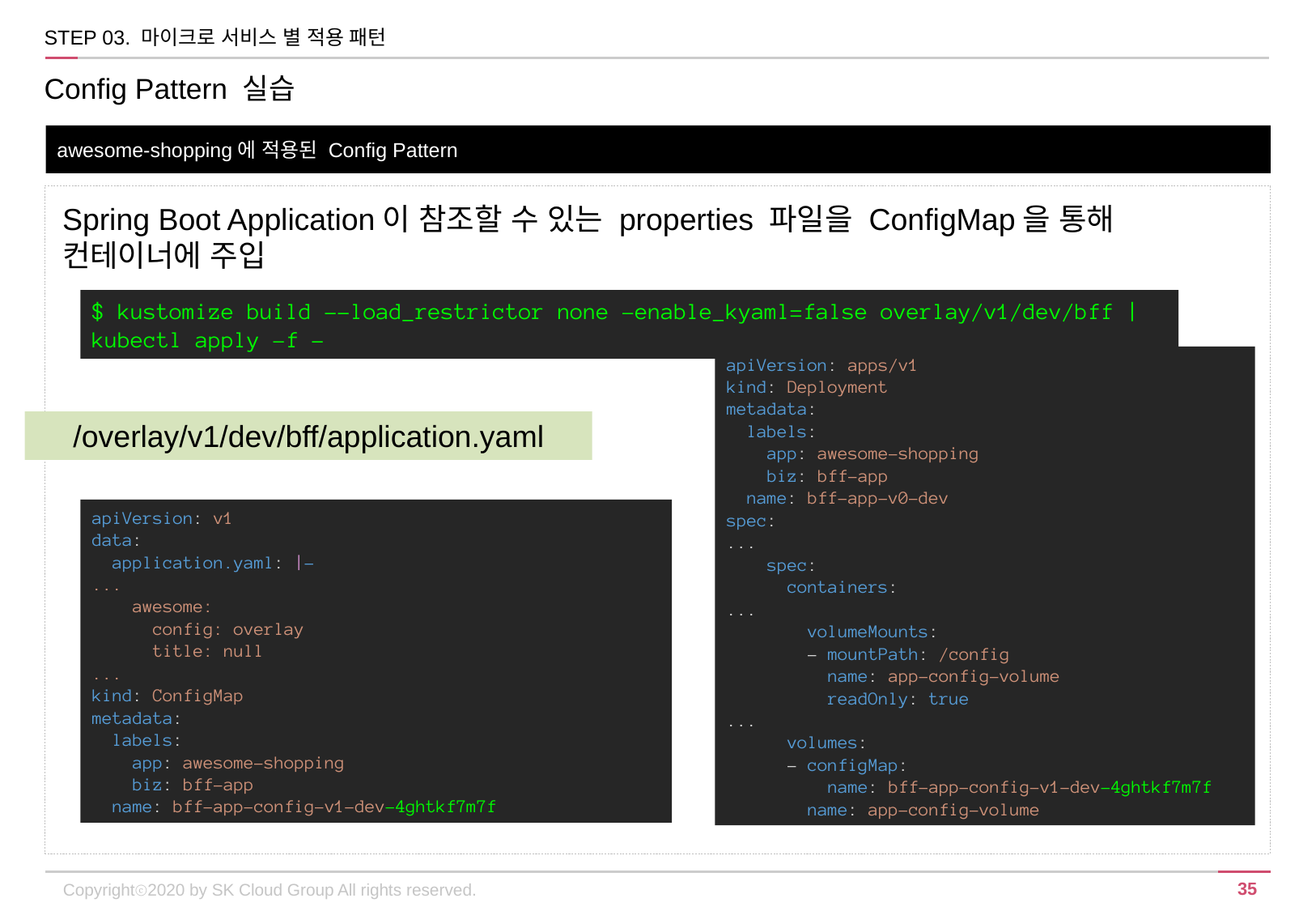

STEP 03. 마이크로 서비스 별 적용 패턴
Config Pattern 실습
awesome-shopping에 적용된 Config Pattern
Spring Boot Application이 참조할 수 있는 properties 파일을 ConfigMap을 통해 컨테이너에 주입
$ kustomize build --load_restrictor none –enable_kyaml=false overlay/v1/dev/bff | kubectl apply –f -
apiVersion: apps/v1
kind: Deployment
metadata:
  labels:
    app: awesome-shopping
    biz: bff-app
  name: bff-app-v0-dev
spec:
...
    spec:
      containers:
...
        volumeMounts:
        - mountPath: /config
          name: app-config-volume
          readOnly: true
...
      volumes:
      - configMap:
          name: bff-app-config-v1-dev-4ghtkf7m7f
        name: app-config-volume
/overlay/v1/dev/bff/application.yaml
apiVersion: v1
data:
  application.yaml: |-
...
    awesome:
      config: overlay
      title: null
...
kind: ConfigMap
metadata:
  labels:
    app: awesome-shopping
    biz: bff-app
  name: bff-app-config-v1-dev-4ghtkf7m7f
Copyrightⓒ2020 by SK Cloud Group All rights reserved.